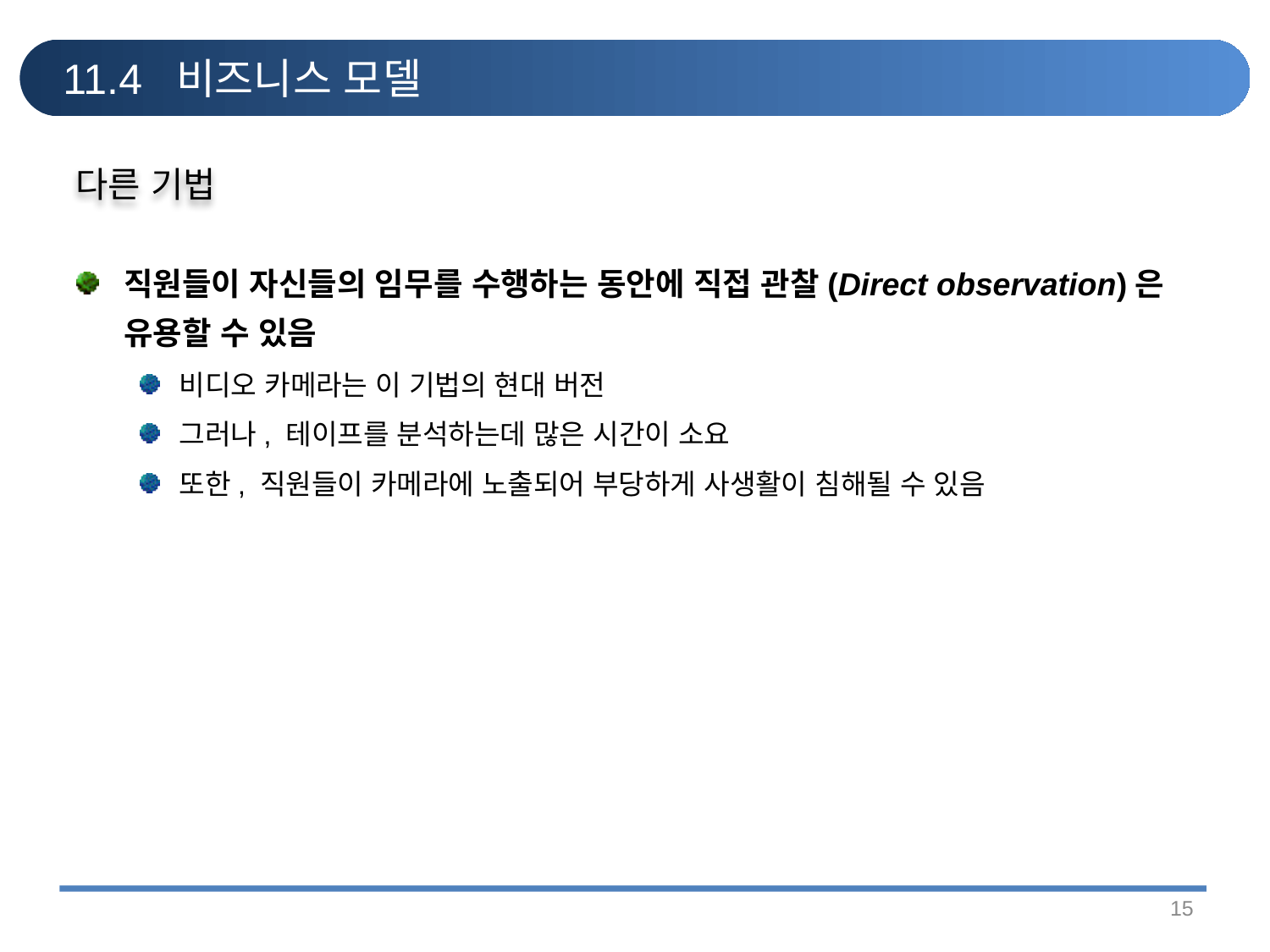

# 11.4  비즈니스 모델
다른 기법
직원들이 자신들의 임무를 수행하는 동안에 직접 관찰(Direct observation)은 유용할 수 있음
비디오 카메라는 이 기법의 현대 버전
그러나, 테이프를 분석하는데 많은 시간이 소요
또한, 직원들이 카메라에 노출되어 부당하게 사생활이 침해될 수 있음
15